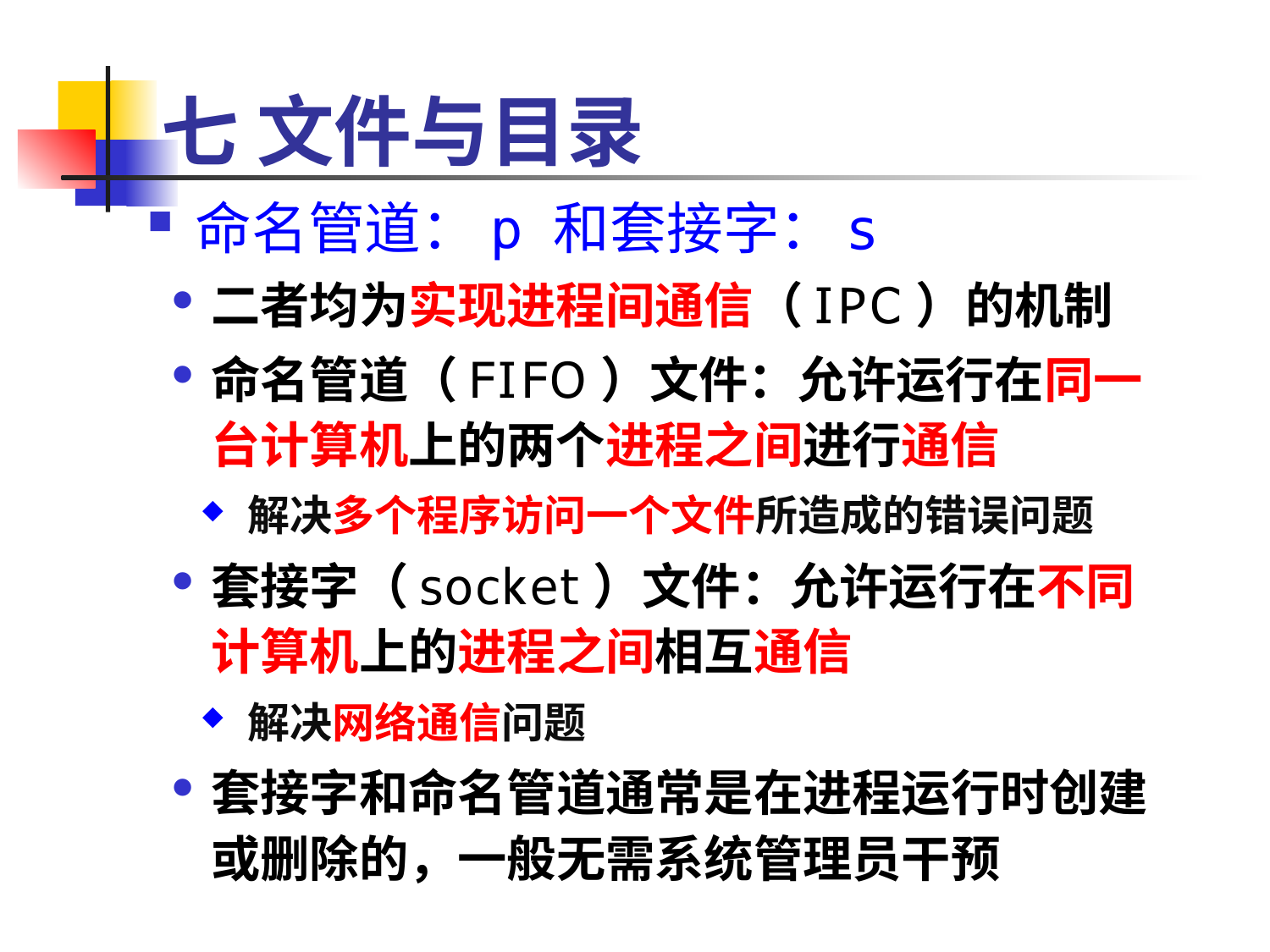

# 七 文件与目录
命名管道：p 和套接字：s
二者均为实现进程间通信（IPC）的机制
命名管道（FIFO）文件：允许运行在同一台计算机上的两个进程之间进行通信
解决多个程序访问一个文件所造成的错误问题
套接字（socket）文件：允许运行在不同计算机上的进程之间相互通信
解决网络通信问题
套接字和命名管道通常是在进程运行时创建或删除的，一般无需系统管理员干预